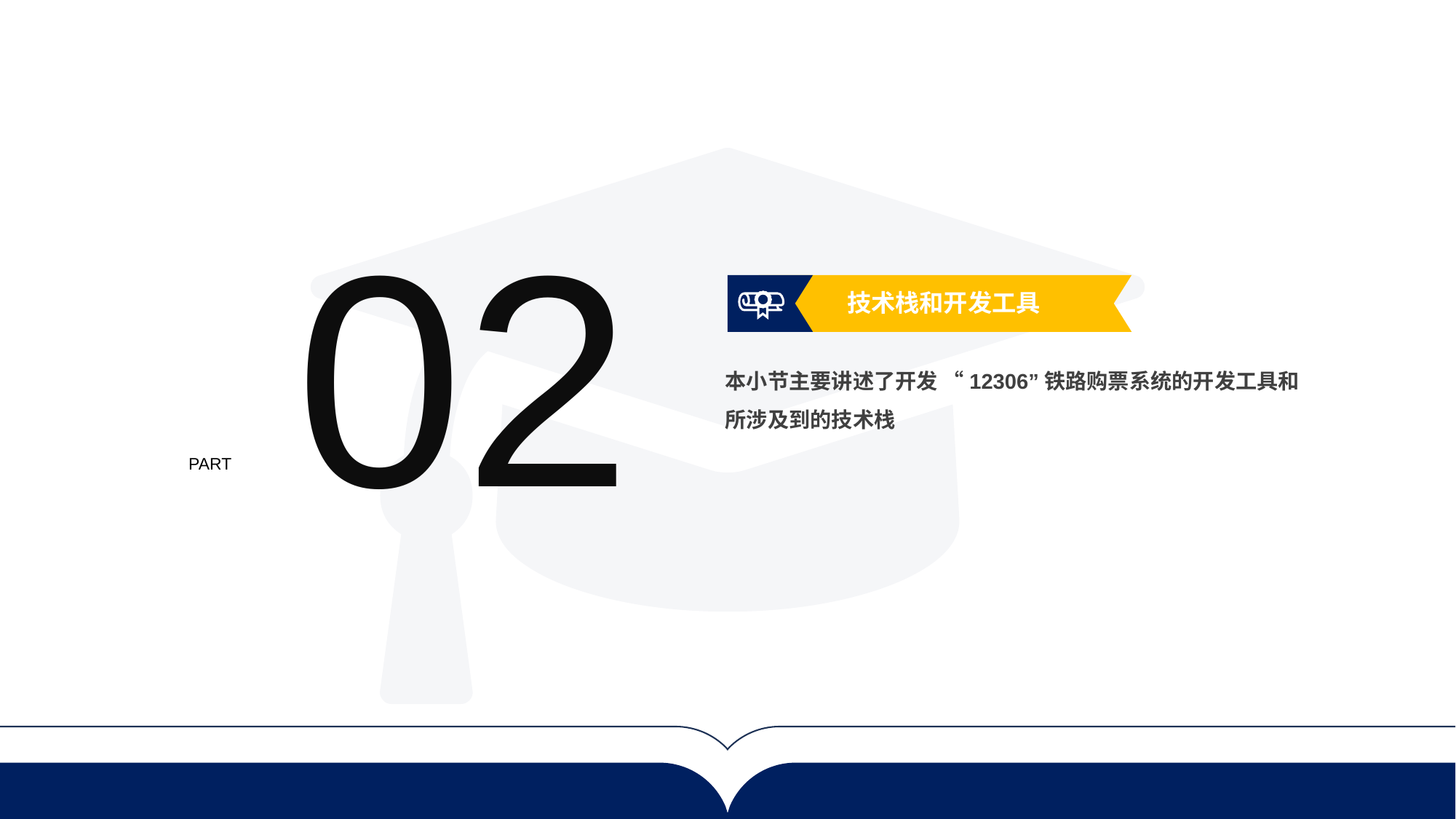

02

技术栈和开发工具

本小节主要讲述了开发 “12306”铁路购票系统的开发工具和所涉及到的技术栈
PART